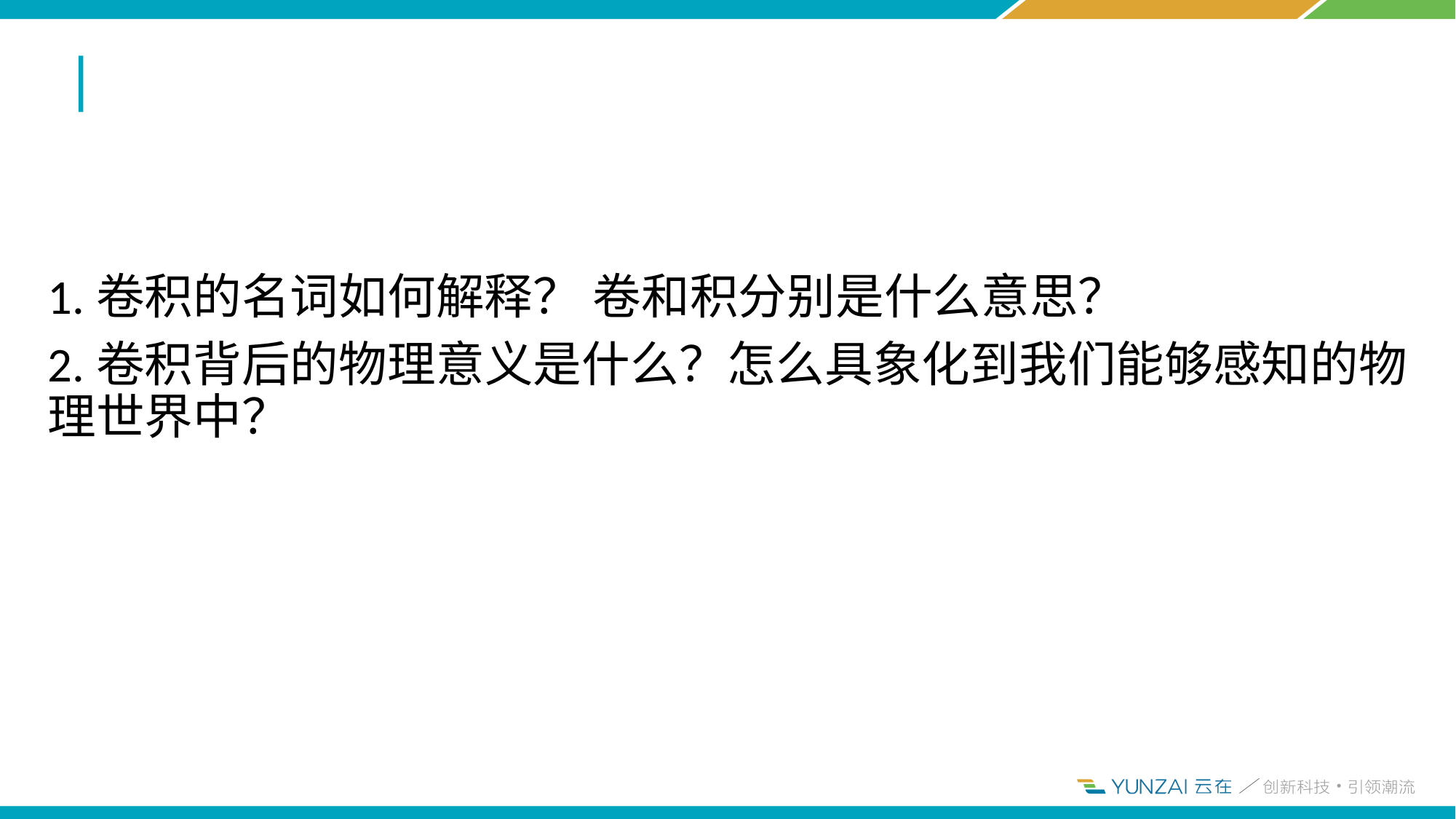

1.卷积的名词如何解释？ 卷和积分别是什么意思？
2.卷积背后的物理意义是什么？怎么具象化到我们能够感知的物理世界中？